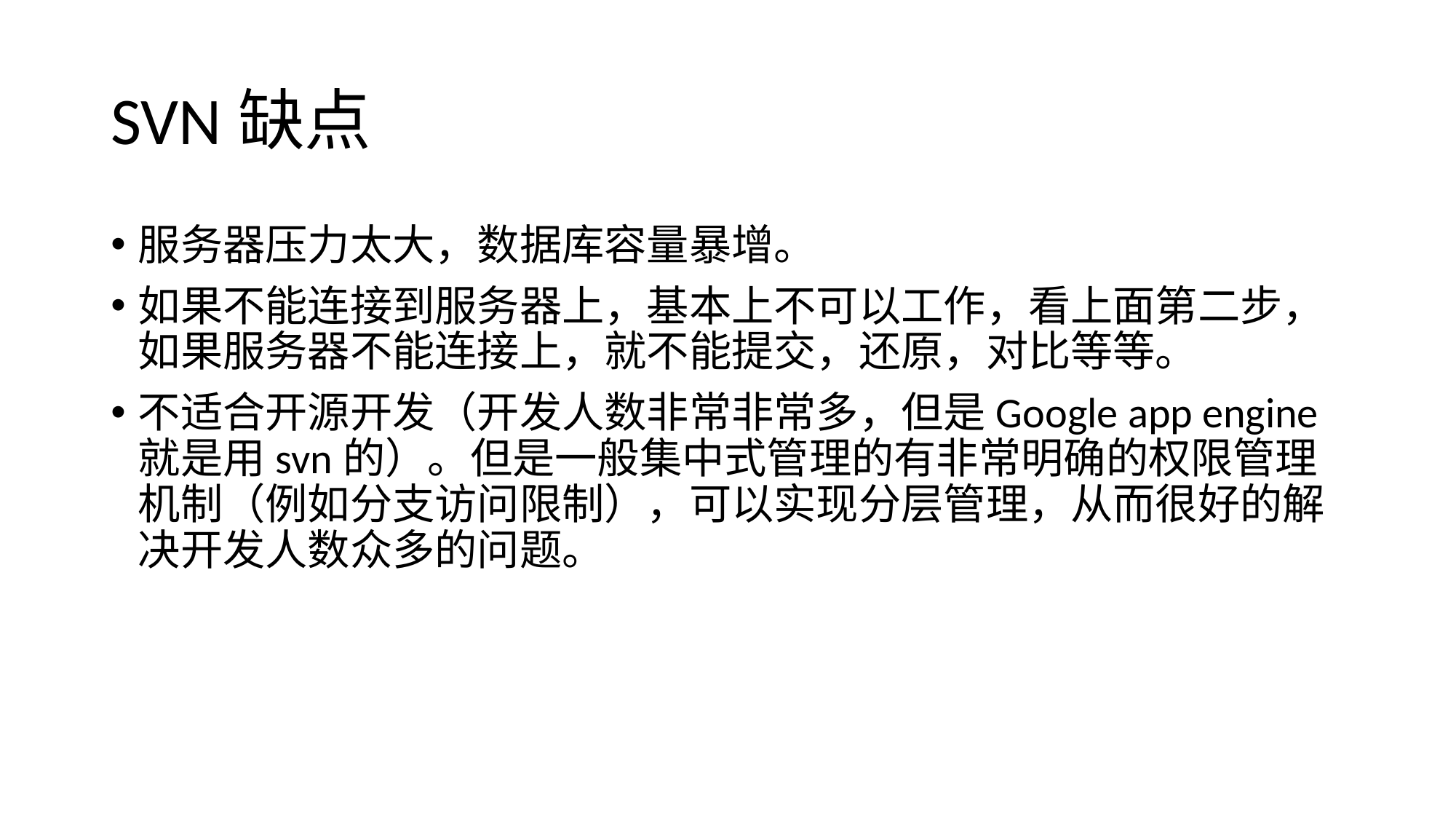

# SVN缺点
服务器压力太大，数据库容量暴增。
如果不能连接到服务器上，基本上不可以工作，看上面第二步，如果服务器不能连接上，就不能提交，还原，对比等等。
不适合开源开发（开发人数非常非常多，但是Google app engine就是用svn的）。但是一般集中式管理的有非常明确的权限管理机制（例如分支访问限制），可以实现分层管理，从而很好的解决开发人数众多的问题。